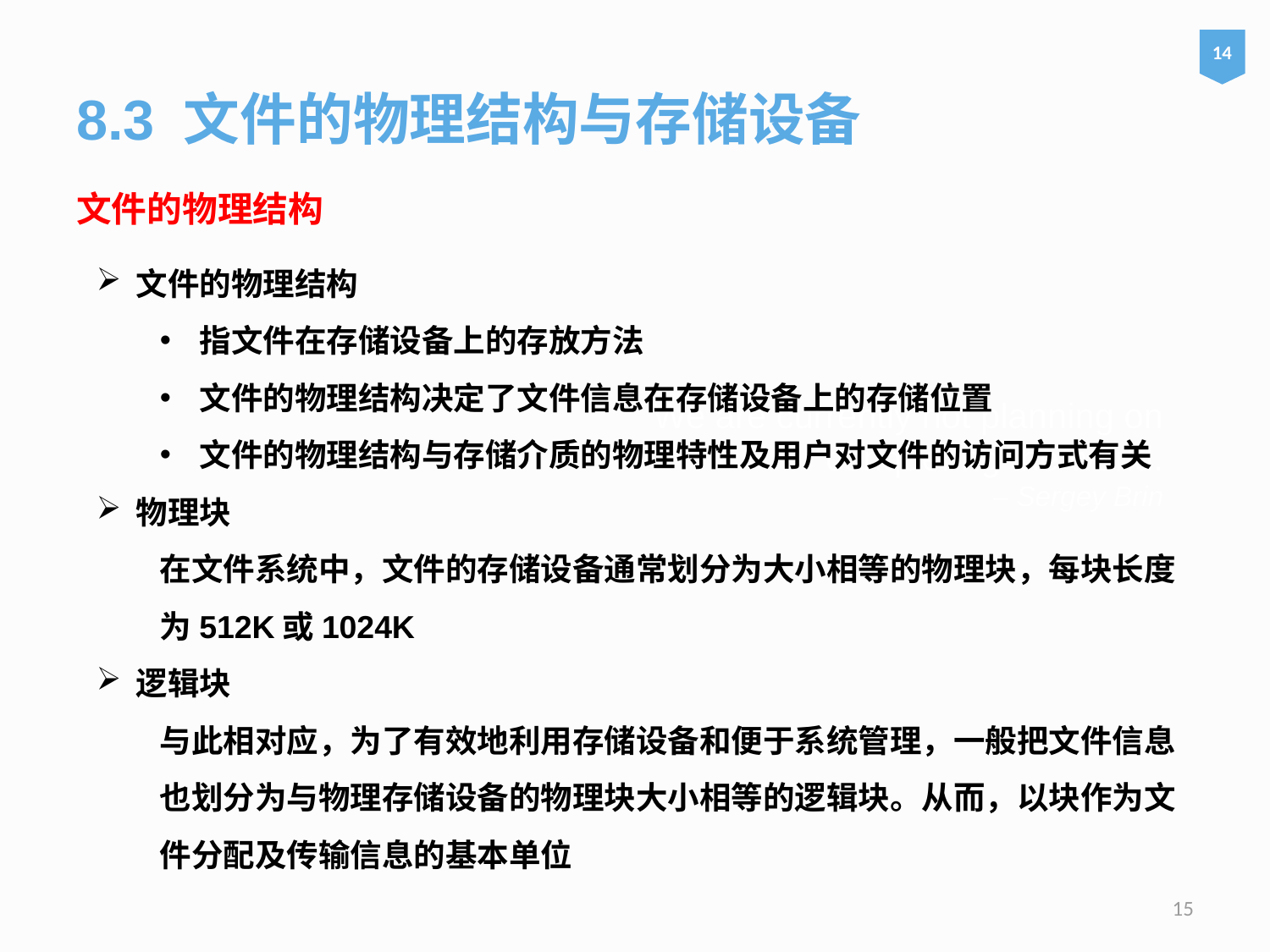

14
8.3 文件的物理结构与存储设备
文件的物理结构

文件的物理结构
指文件在存储设备上的存放方法
文件的物理结构决定了文件信息在存储设备上的存储位置
文件的物理结构与存储介质的物理特性及用户对文件的访问方式有关
物理块
在文件系统中，文件的存储设备通常划分为大小相等的物理块，每块长度为512K或1024K
逻辑块
与此相对应，为了有效地利用存储设备和便于系统管理，一般把文件信息也划分为与物理存储设备的物理块大小相等的逻辑块。从而，以块作为文件分配及传输信息的基本单位
# We are currently not planning on conquering the world. – Sergey Brin
15